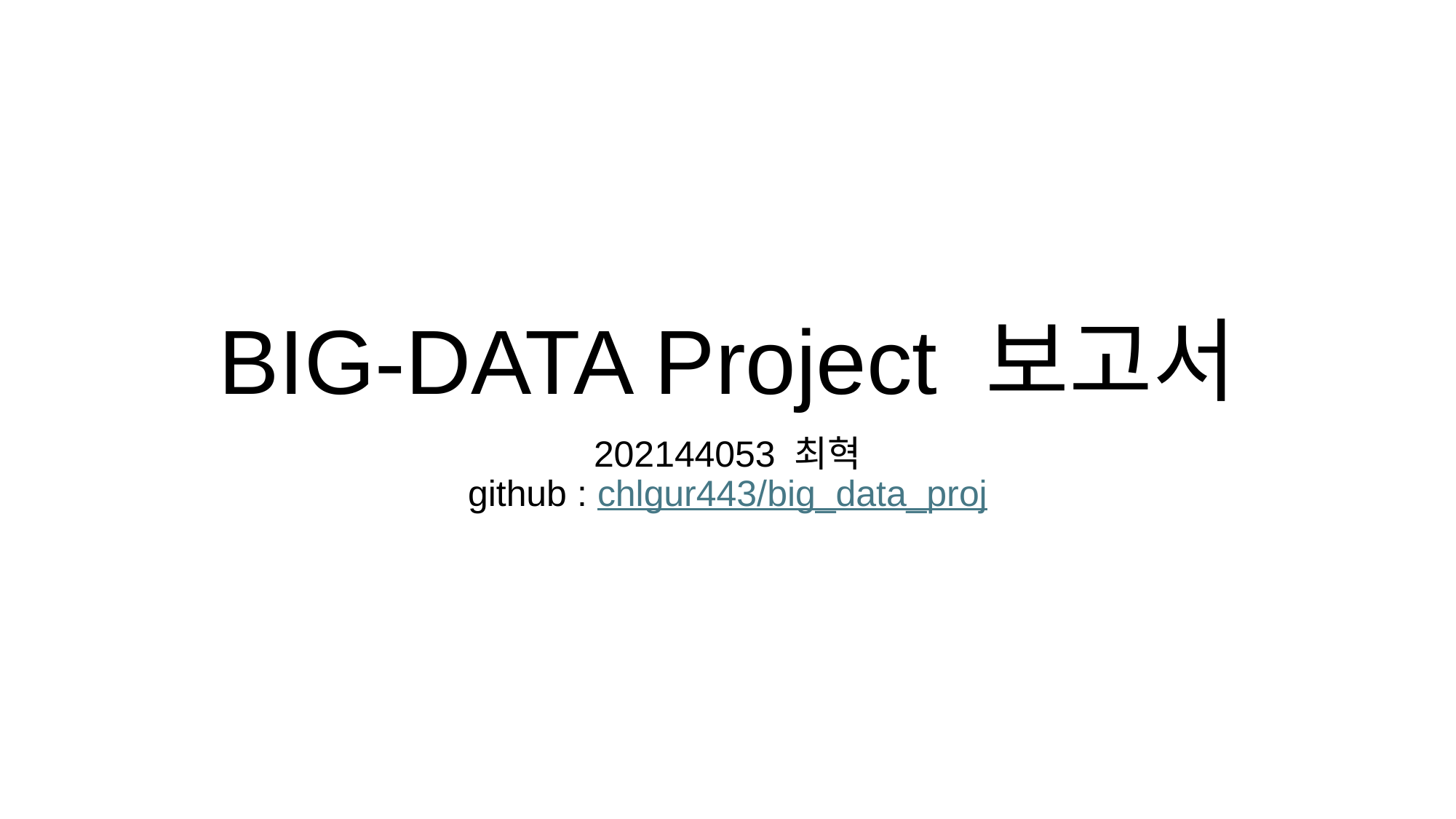

# BIG-DATA Project 보고서
202144053 최혁
github : chlgur443/big_data_proj